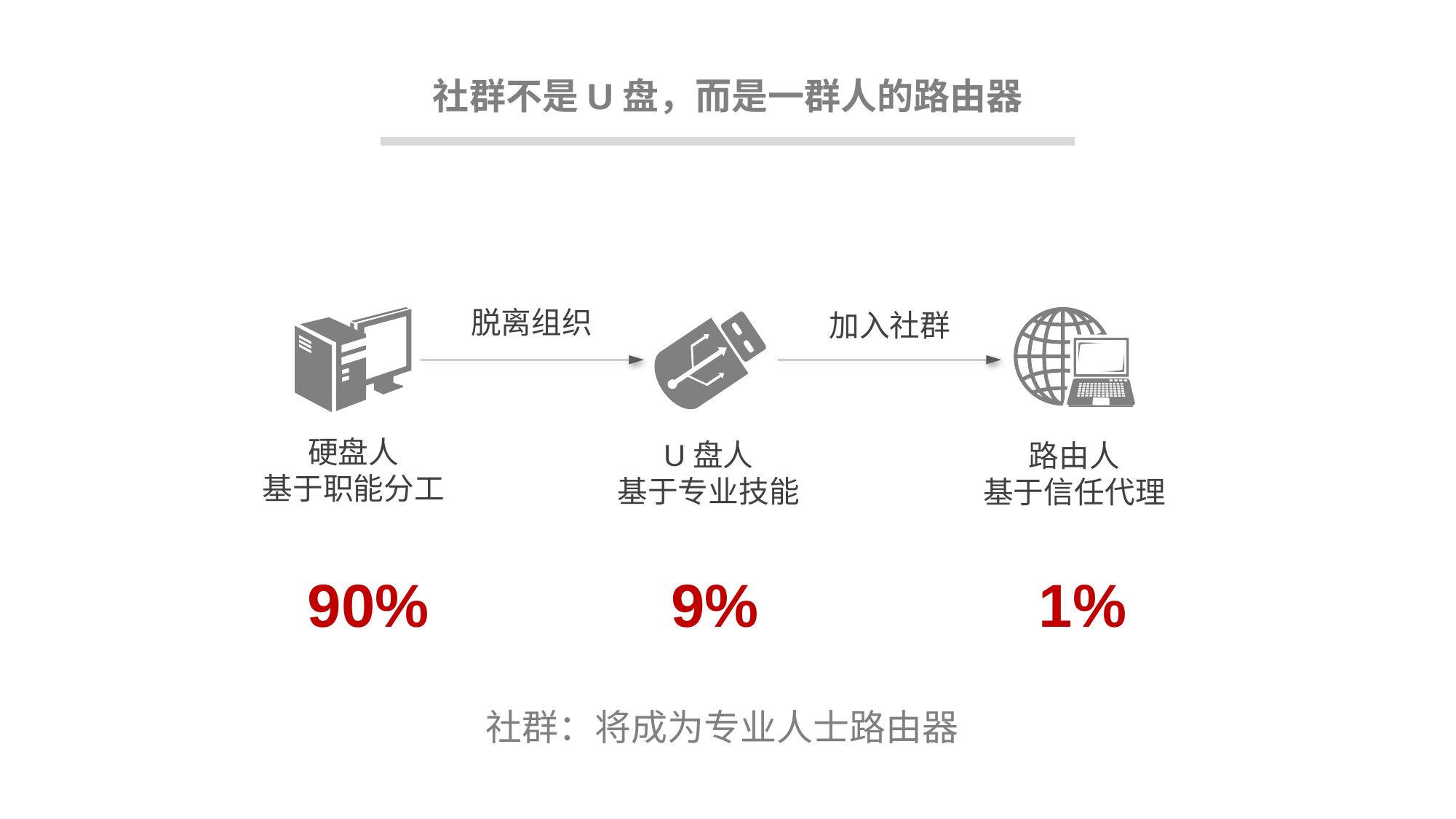

社群不是U盘，而是一群人的路由器
脱离组织
加入社群

硬盘人
基于职能分工
U盘人
基于专业技能
路由人
基于信任代理
90%
9%
1%
社群：将成为专业人士路由器